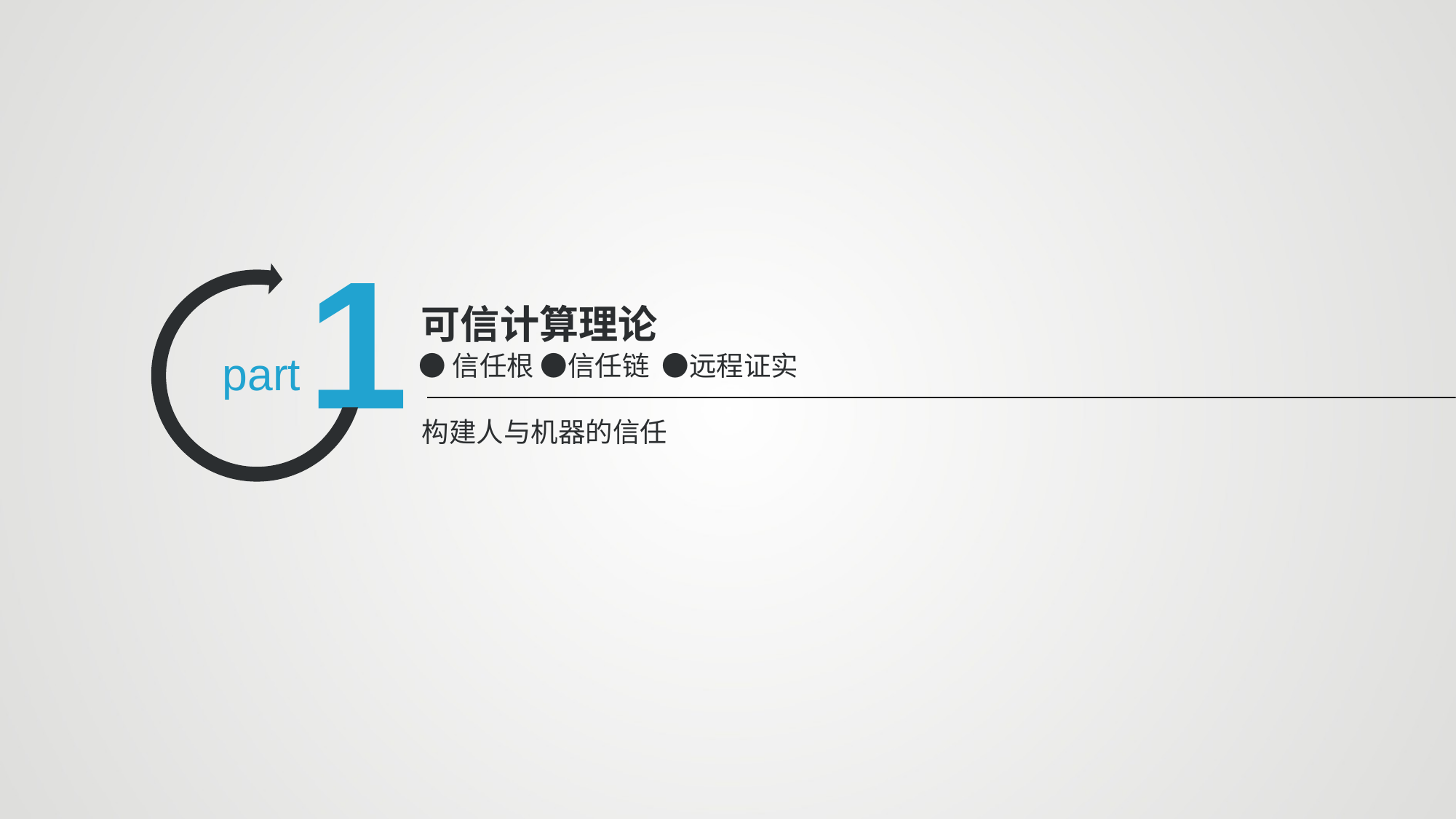

1

可信计算理论
●信任根 ●信任链  ●远程证实
构建人与机器的信任
part